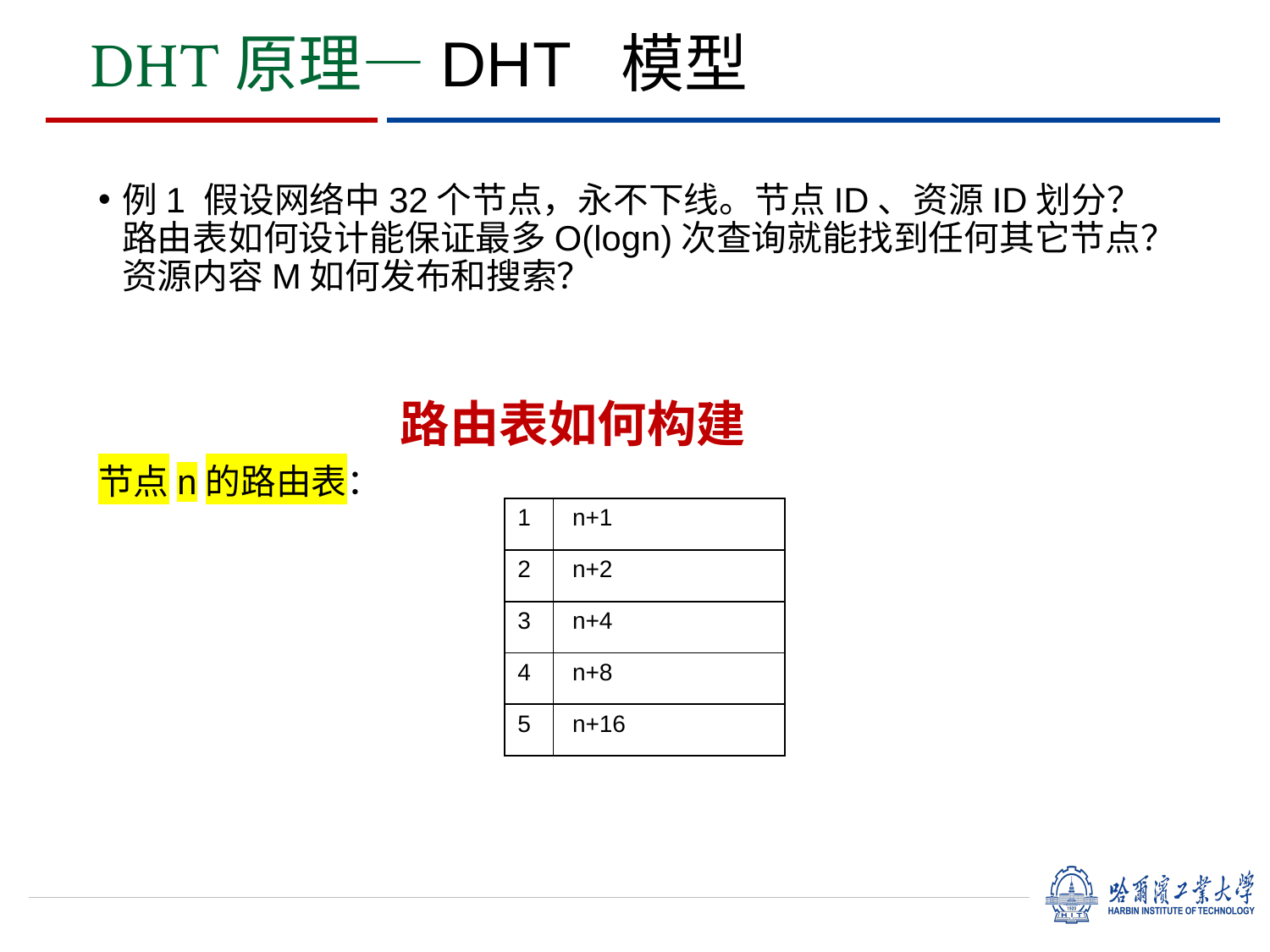

DHT原理—DHT  模型
例1 假设网络中32个节点，永不下线。节点ID、资源ID划分？路由表如何设计能保证最多O(logn)次查询就能找到任何其它节点？资源内容M如何发布和搜索？

节点n的路由表：

路由表如何构建
| 1 | n+1 |
| --- | --- |
| 2 | n+2 |
| 3 | n+4 |
| 4 | n+8 |
| 5 | n+16 |